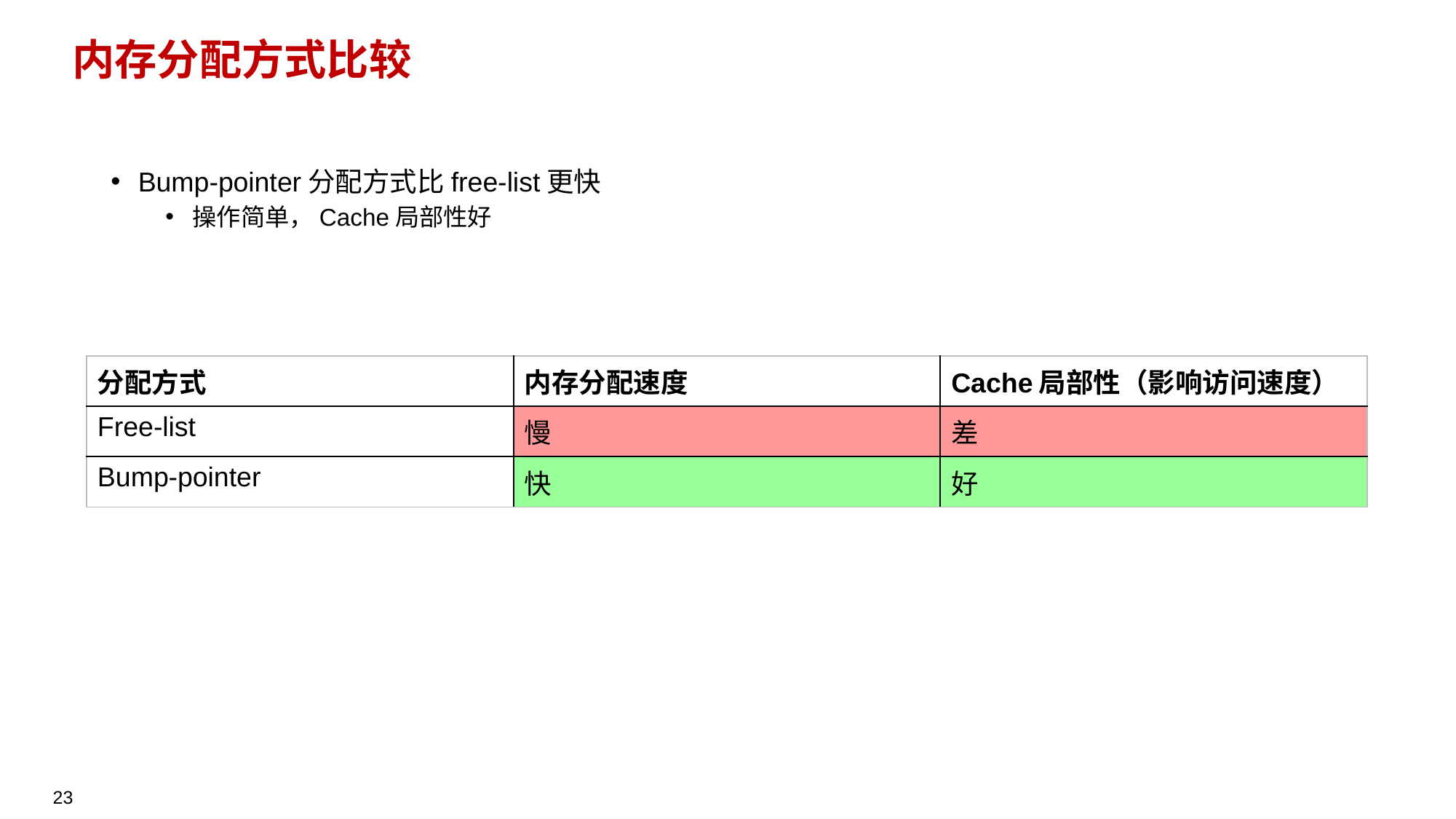

# 内存分配方式比较
Bump-pointer分配方式比free-list更快
操作简单，Cache局部性好
| 分配方式 | 内存分配速度 | Cache局部性（影响访问速度） |
| --- | --- | --- |
| Free-list | 慢 | 差 |
| Bump-pointer | 快 | 好 |